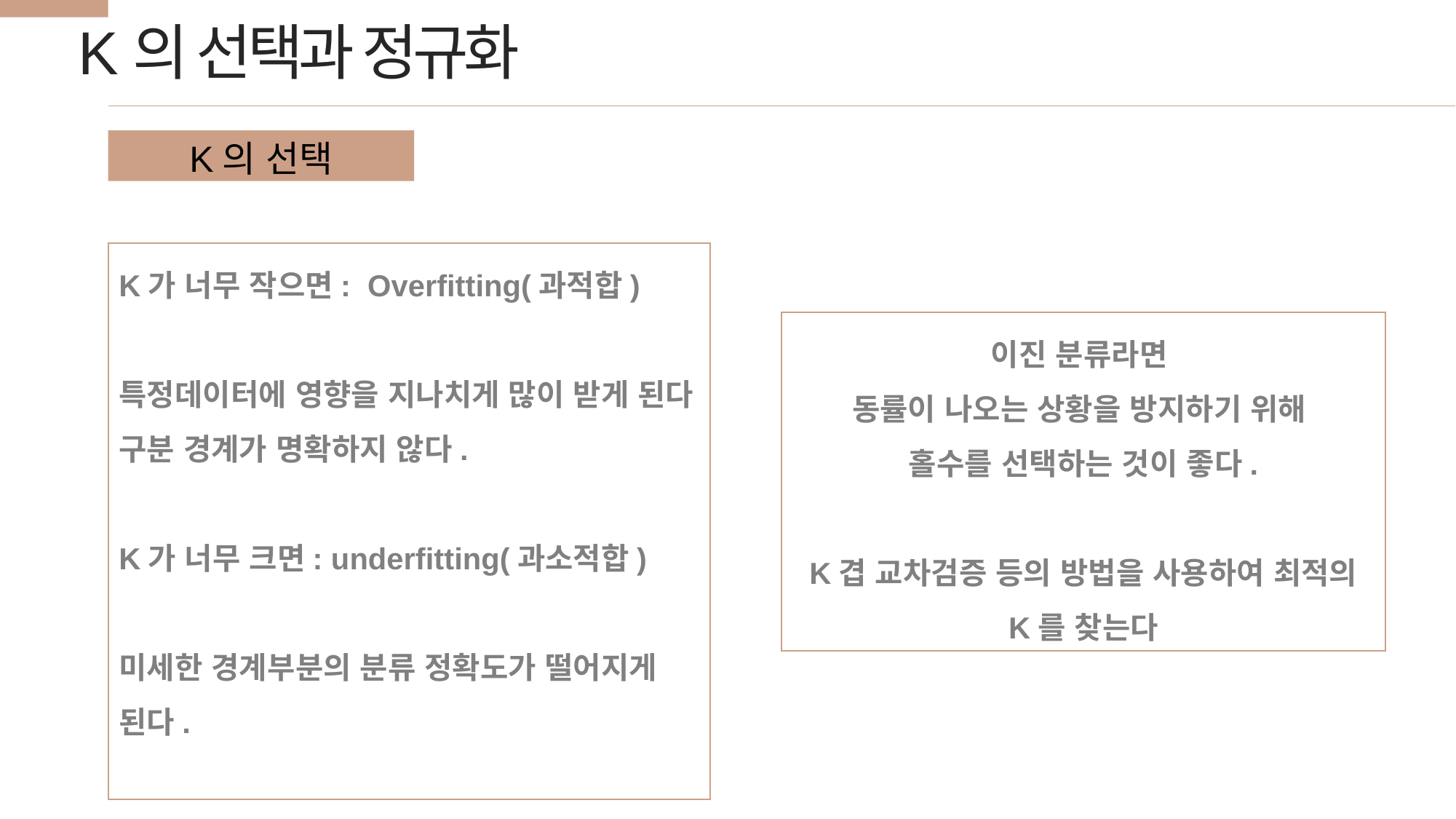

K의 선택과 정규화

K의 선택
K가 너무 작으면:  Overfitting(과적합)

특정데이터에 영향을 지나치게 많이 받게 된다
구분 경계가 명확하지 않다.

K가 너무 크면: underfitting(과소적합)

미세한 경계부분의 분류 정확도가 떨어지게 된다.

이진 분류라면
동률이 나오는 상황을 방지하기 위해
홀수를 선택하는 것이 좋다.

K겹 교차검증 등의 방법을 사용하여 최적의 K를 찾는다